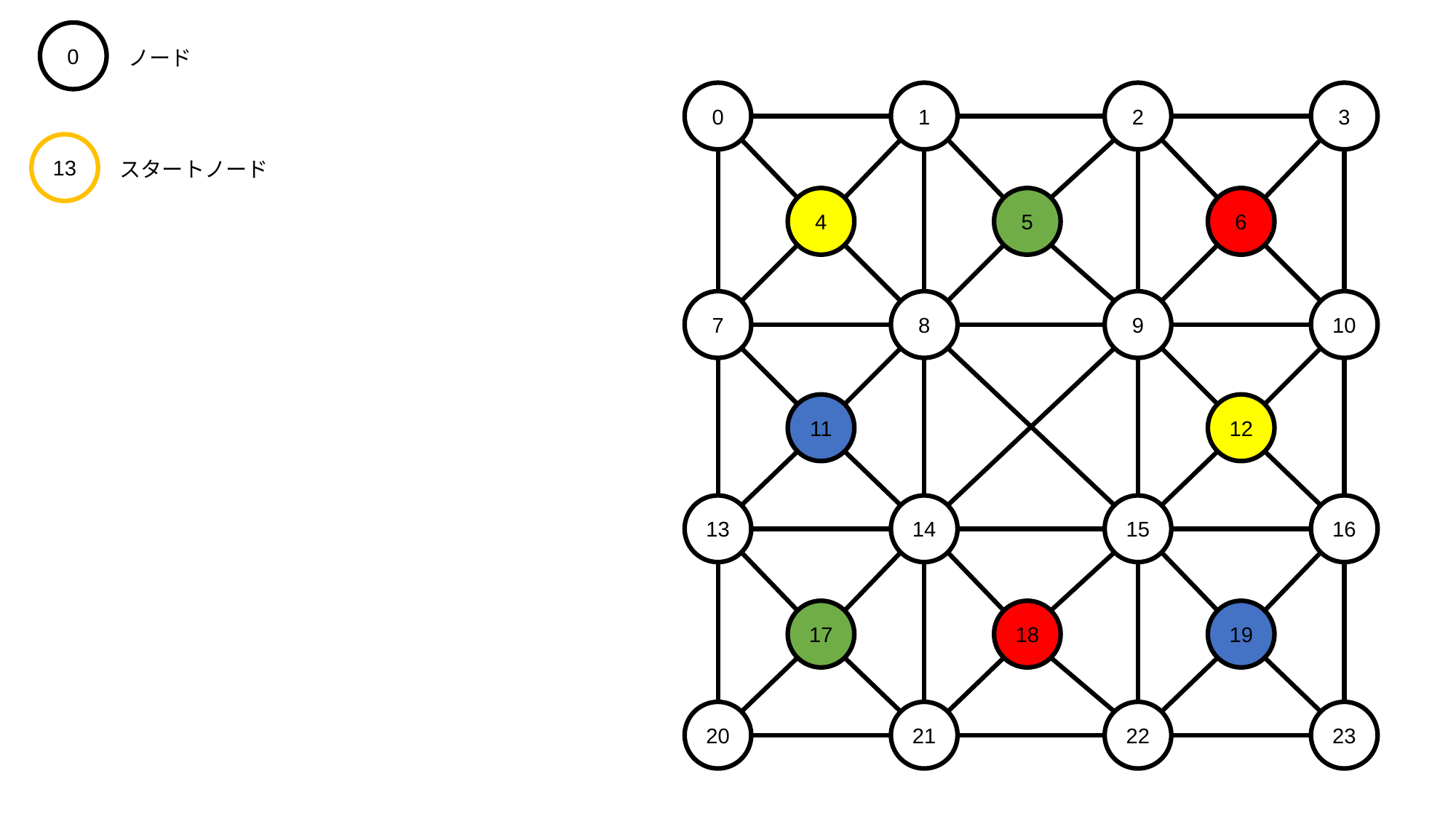

0
ノード
0
1
4
7
8
11
13
14
17
20
21
2
3
6
9
10
12
15
16
19
22
23
5
18
13
スタートノード